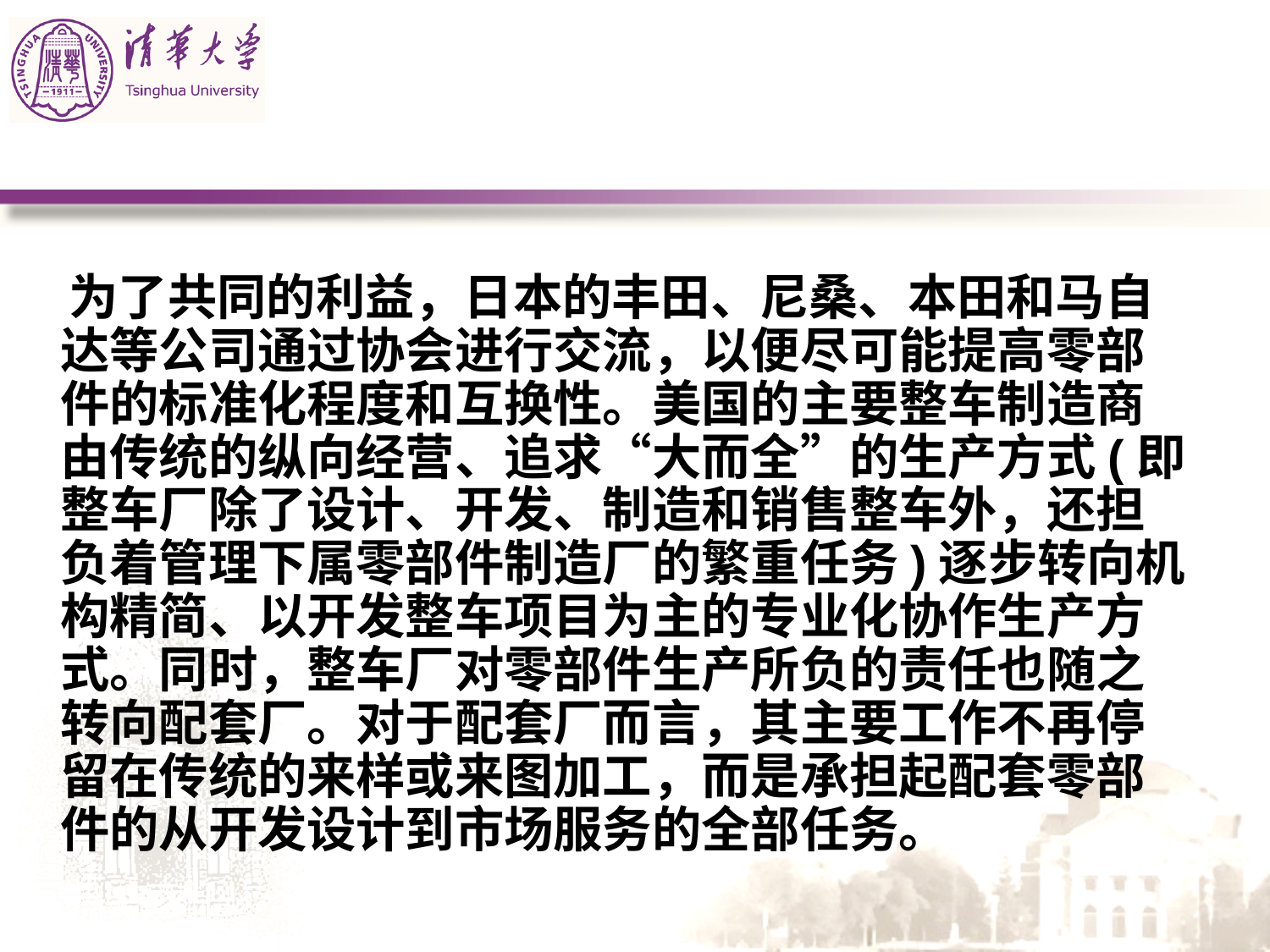

#
    为了共同的利益，日本的丰田、尼桑、本田和马自达等公司通过协会进行交流，以便尽可能提高零部件的标准化程度和互换性。美国的主要整车制造商由传统的纵向经营、追求“大而全”的生产方式(即整车厂除了设计、开发、制造和销售整车外，还担负着管理下属零部件制造厂的繁重任务)逐步转向机构精简、以开发整车项目为主的专业化协作生产方式。同时，整车厂对零部件生产所负的责任也随之转向配套厂。对于配套厂而言，其主要工作不再停留在传统的来样或来图加工，而是承担起配套零部件的从开发设计到市场服务的全部任务。